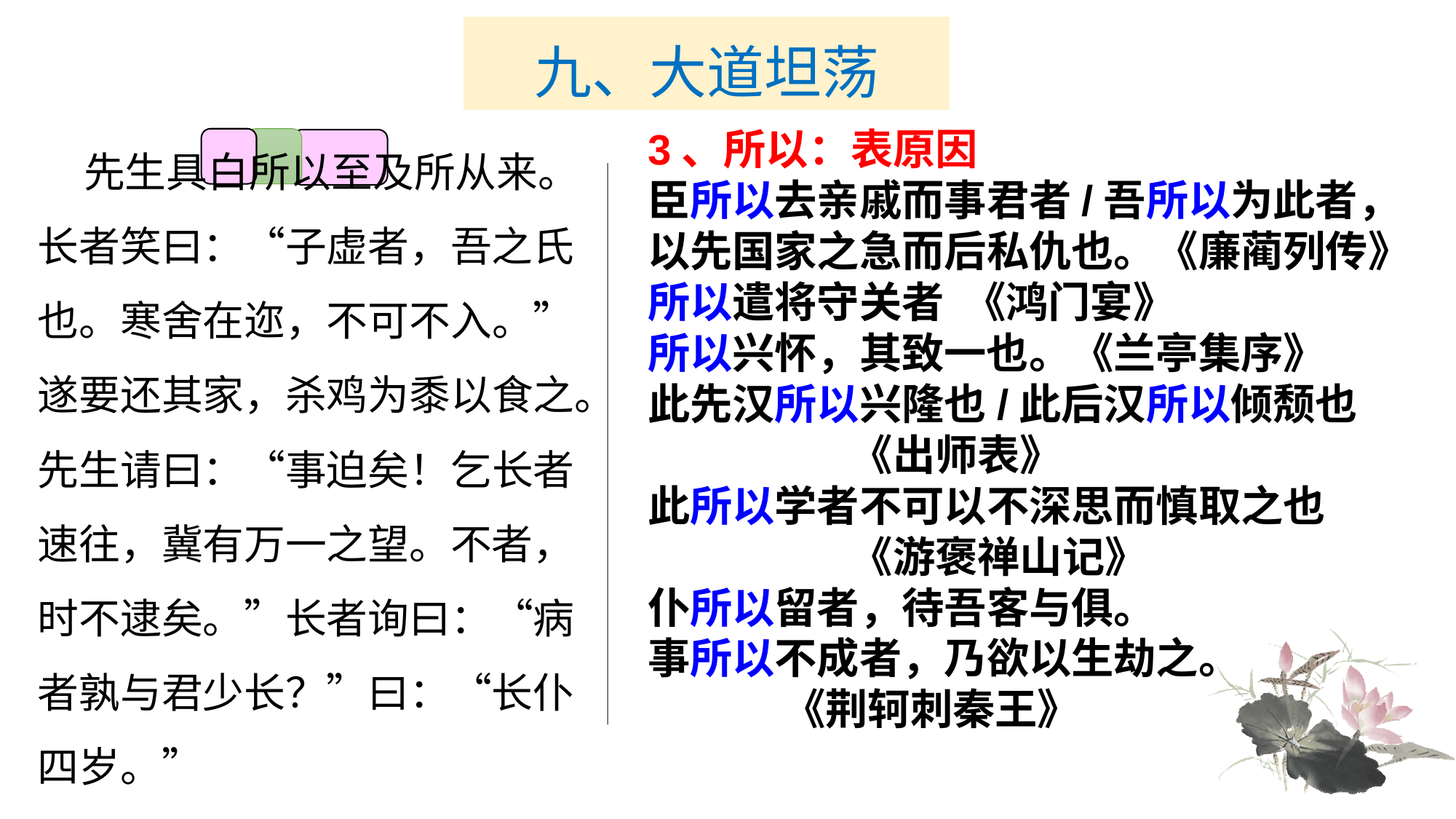

# 九、大道坦荡
    先生具白所以至及所从来。长者笑曰：“子虚者，吾之氏也。寒舍在迩，不可不入。”遂要还其家，杀鸡为黍以食之。先生请曰：“事迫矣！乞长者速往，冀有万一之望。不者，时不逮矣。”长者询曰：“病者孰与君少长？”曰：“长仆四岁。”
3、所以：表原因
臣所以去亲戚而事君者/吾所以为此者，以先国家之急而后私仇也。《廉蔺列传》
所以遣将守关者  《鸿门宴》
所以兴怀，其致一也。《兰亭集序》
此先汉所以兴隆也/此后汉所以倾颓也
                    《出师表》
此所以学者不可以不深思而慎取之也
                    《游褒禅山记》
仆所以留者，待吾客与俱。
事所以不成者，乃欲以生劫之。
             《荆轲刺秦王》